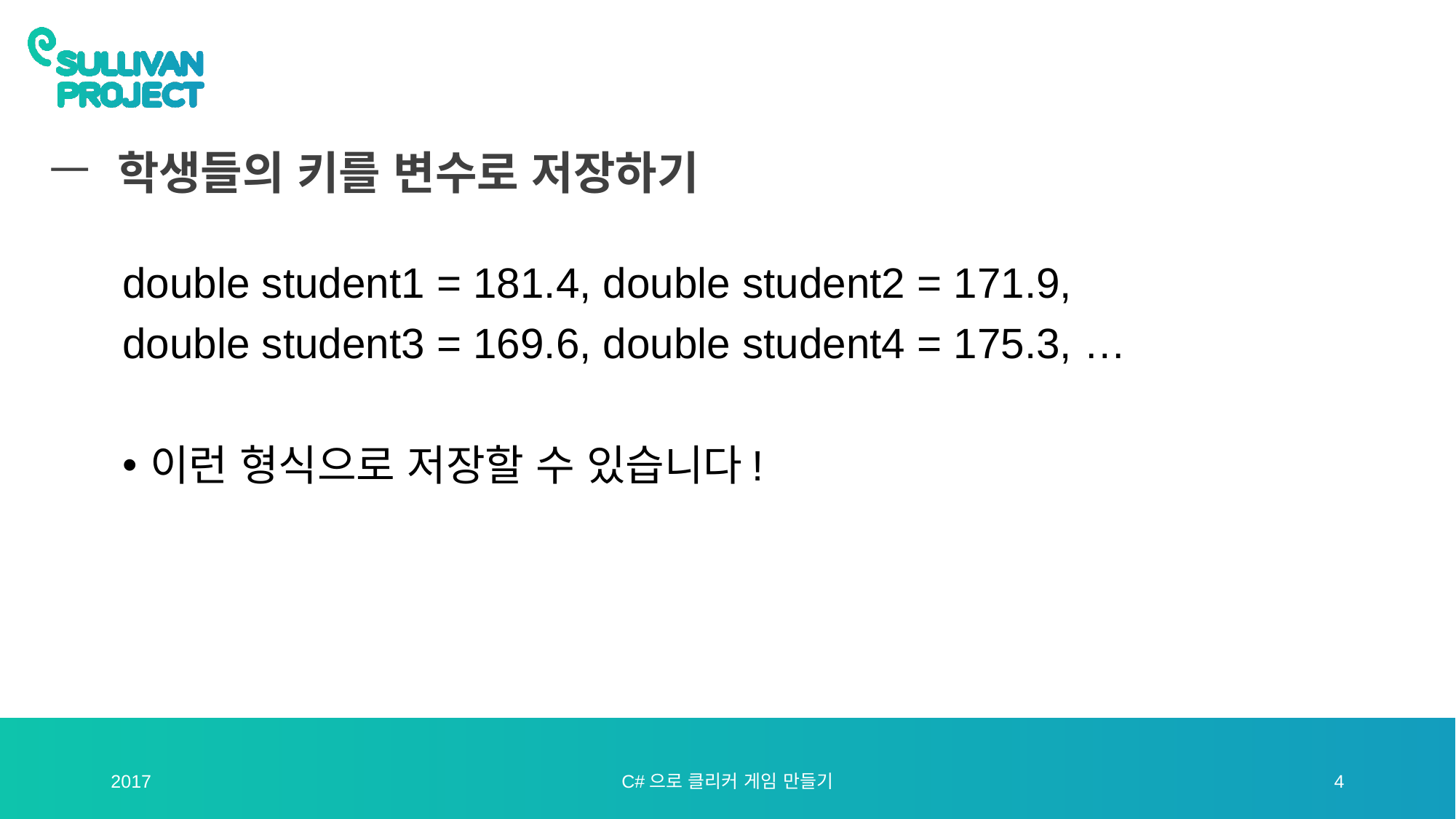

# 학생들의 키를 변수로 저장하기
double student1 = 181.4, double student2 = 171.9,
double student3 = 169.6, double student4 = 175.3, …

이런 형식으로 저장할 수 있습니다!
2017
C#으로 클리커 게임 만들기
4